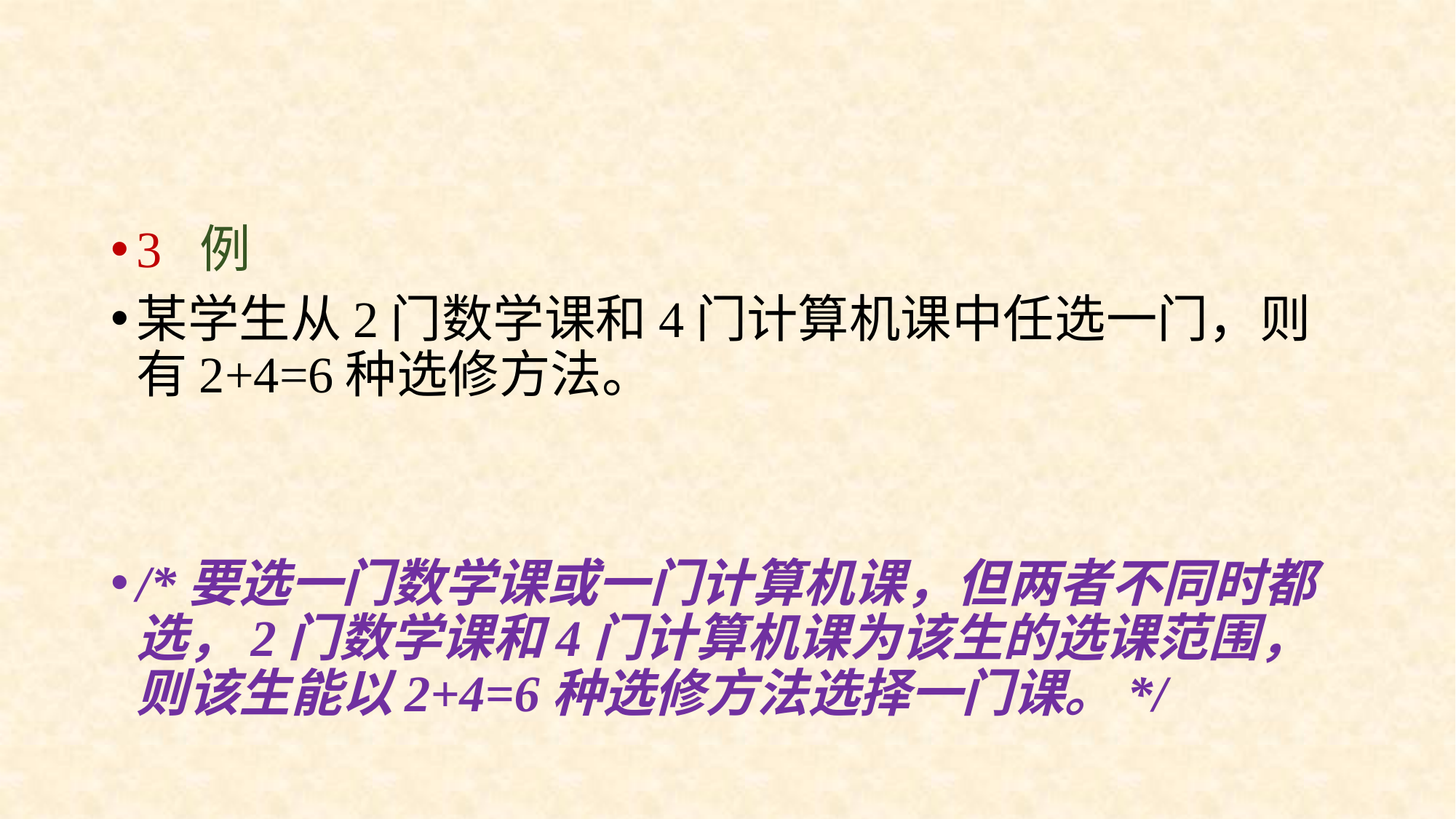

#
3  例
某学生从2门数学课和4门计算机课中任选一门，则有2+4=6种选修方法。

/*要选一门数学课或一门计算机课，但两者不同时都选，2门数学课和4门计算机课为该生的选课范围，则该生能以2+4=6种选修方法选择一门课。*/